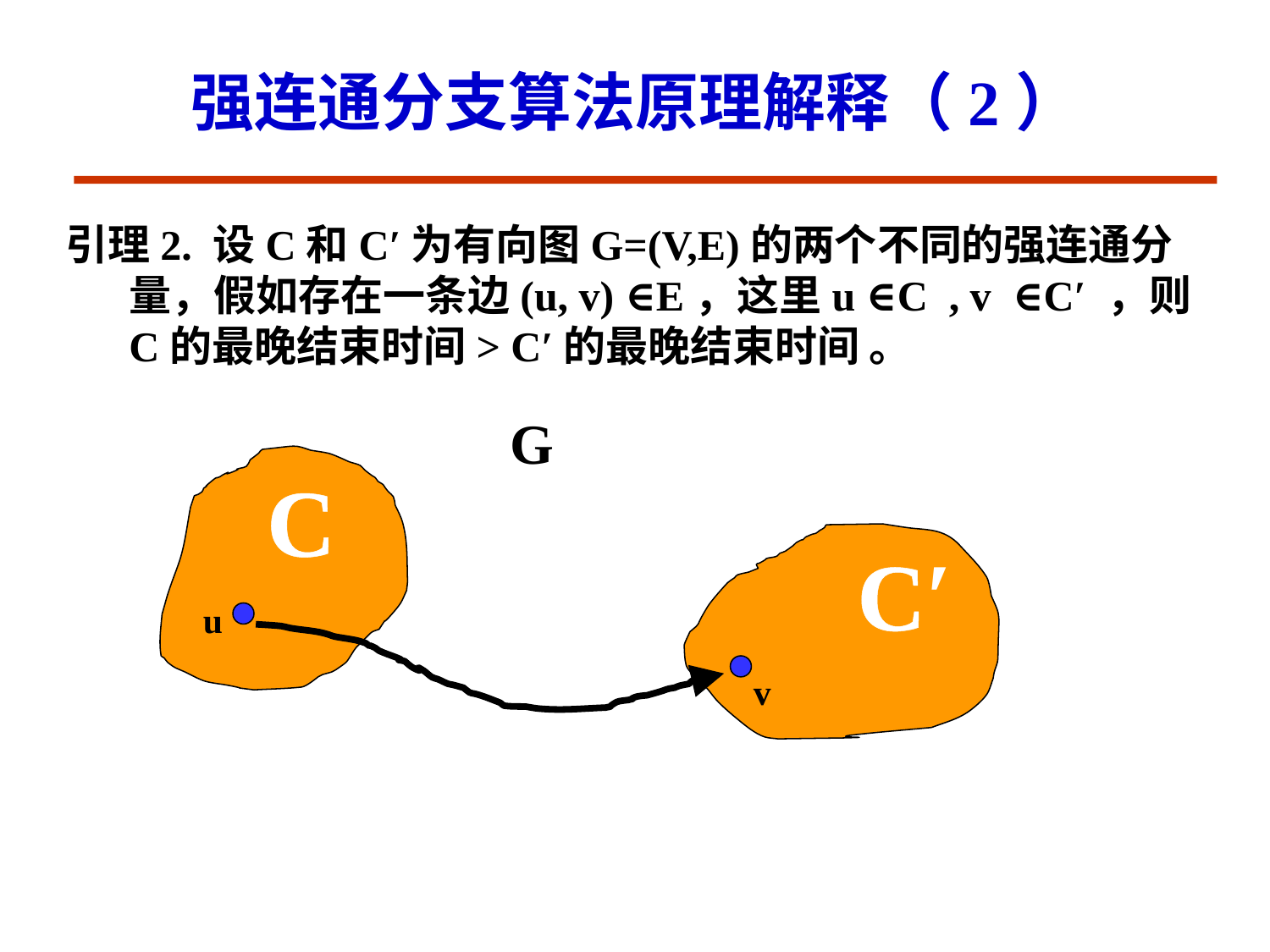

# 强连通分支算法原理解释（2）
引理2. 设C和C′为有向图G=(V,E)的两个不同的强连通分量，假如存在一条边(u, v) ∈E，这里u ∈C  , v  ∈C′ ，则C的最晚结束时间> C′的最晚结束时间 。
G

C

C′
u

v